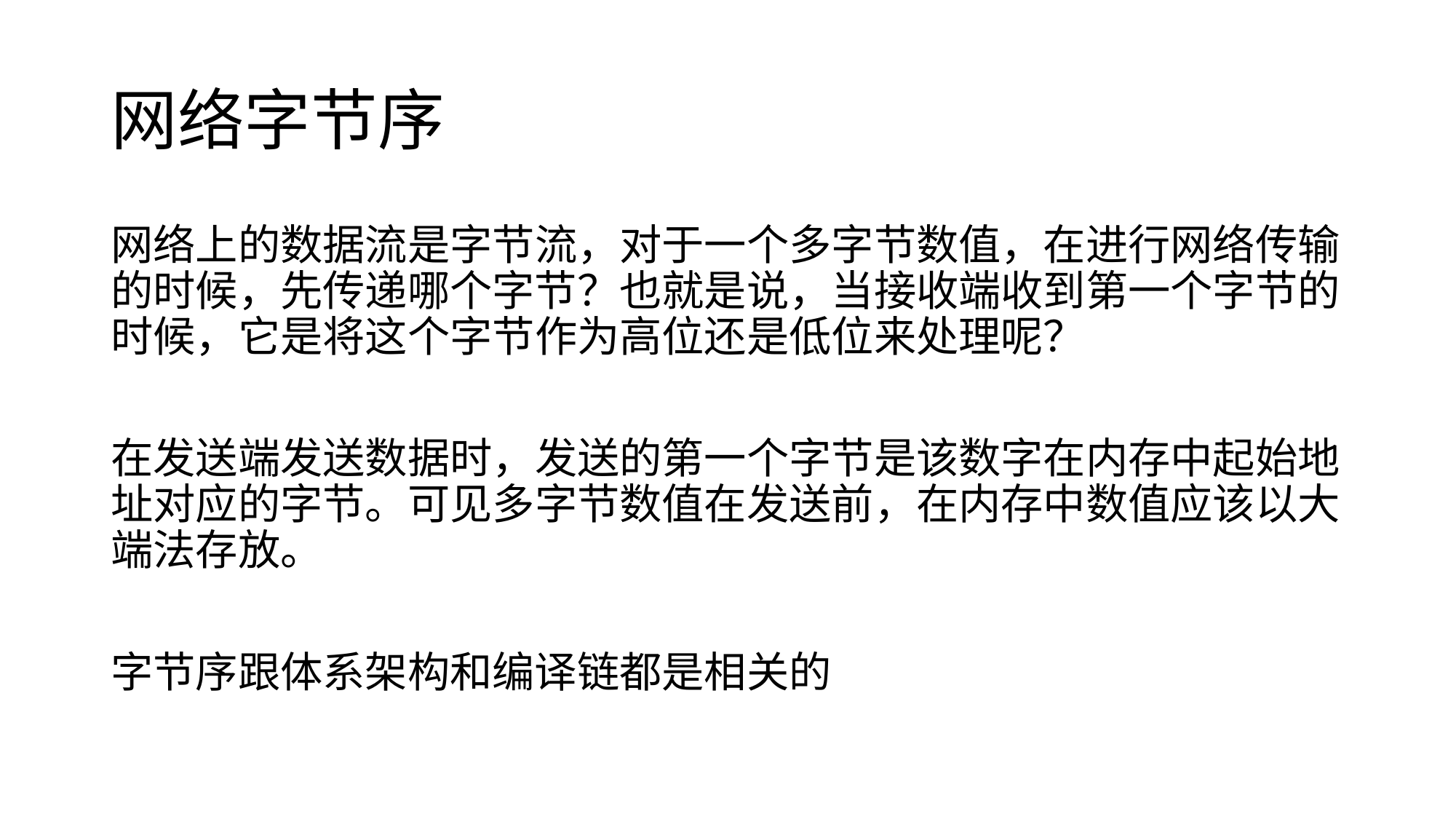

# 网络字节序
网络上的数据流是字节流，对于一个多字节数值，在进行网络传输的时候，先传递哪个字节？也就是说，当接收端收到第一个字节的时候，它是将这个字节作为高位还是低位来处理呢？

在发送端发送数据时，发送的第一个字节是该数字在内存中起始地址对应的字节。可见多字节数值在发送前，在内存中数值应该以大端法存放。

字节序跟体系架构和编译链都是相关的